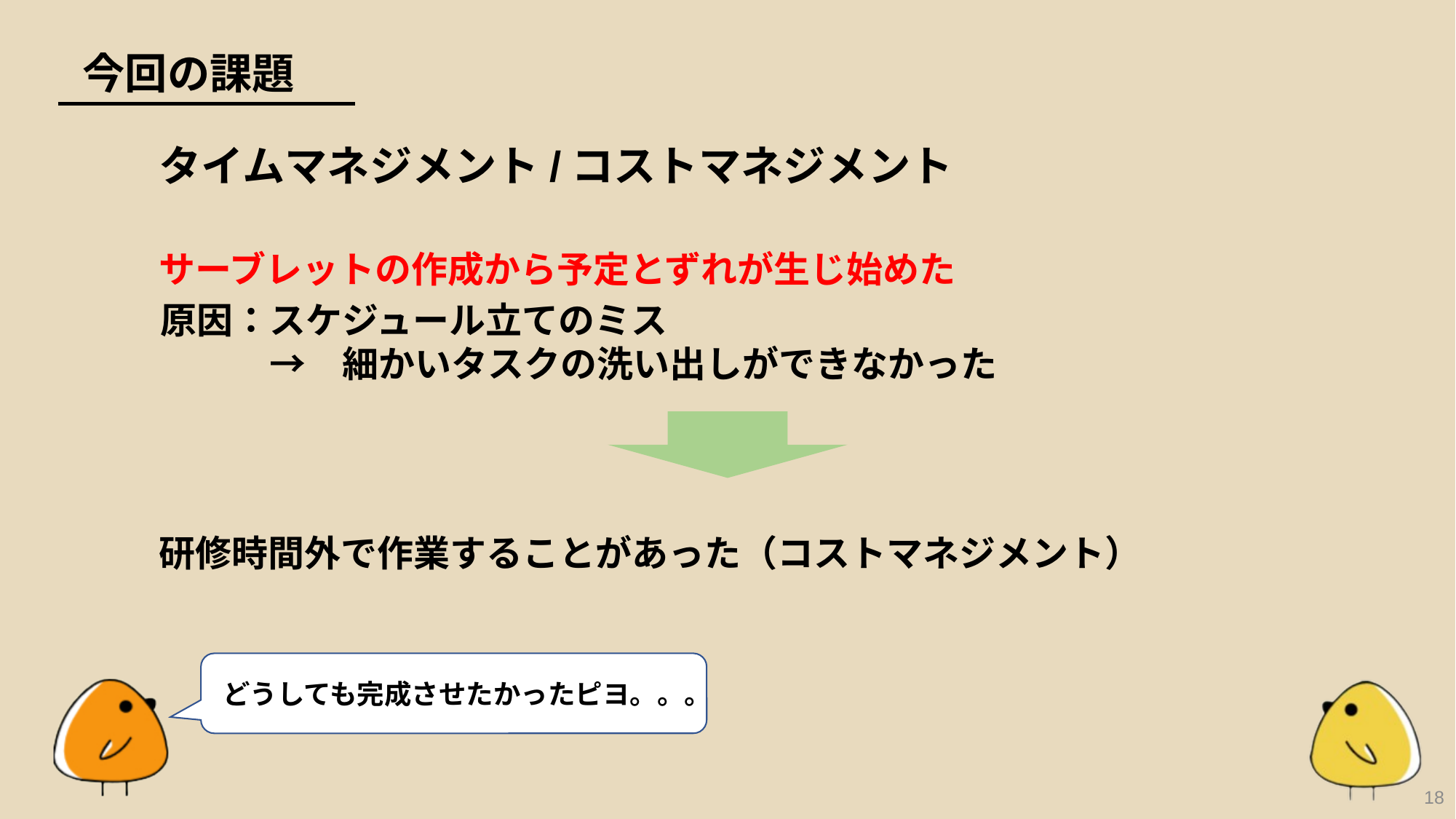

今回の課題
タイムマネジメント/コストマネジメント
サーブレットの作成から予定とずれが生じ始めた
原因：スケジュール立てのミス
　　　→　細かいタスクの洗い出しができなかった

研修時間外で作業することがあった（コストマネジメント）
どうしても完成させたかったピヨ。。。
18